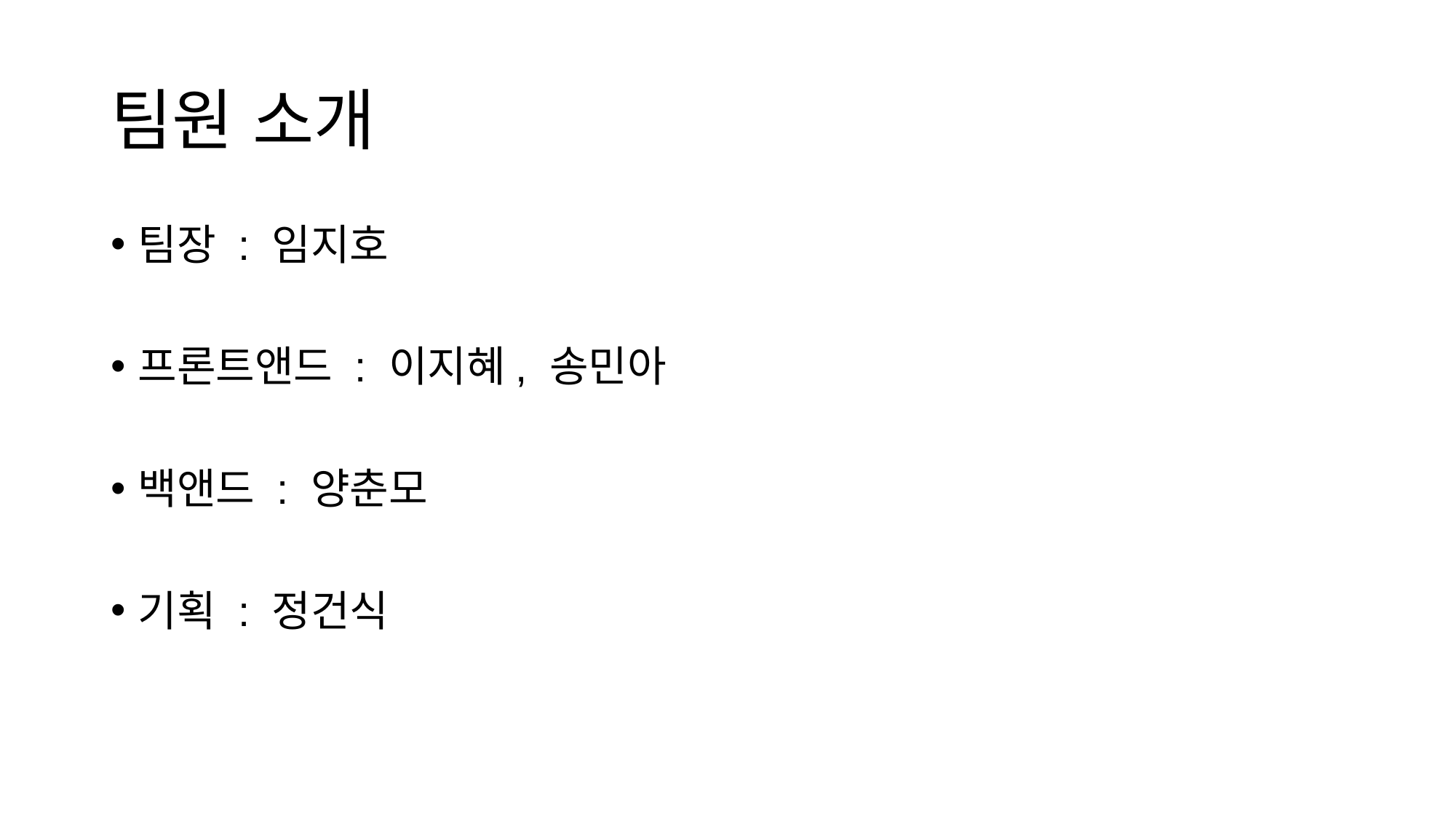

# 팀원 소개
팀장 : 임지호

프론트앤드 : 이지혜, 송민아

백앤드 : 양춘모

기획 : 정건식